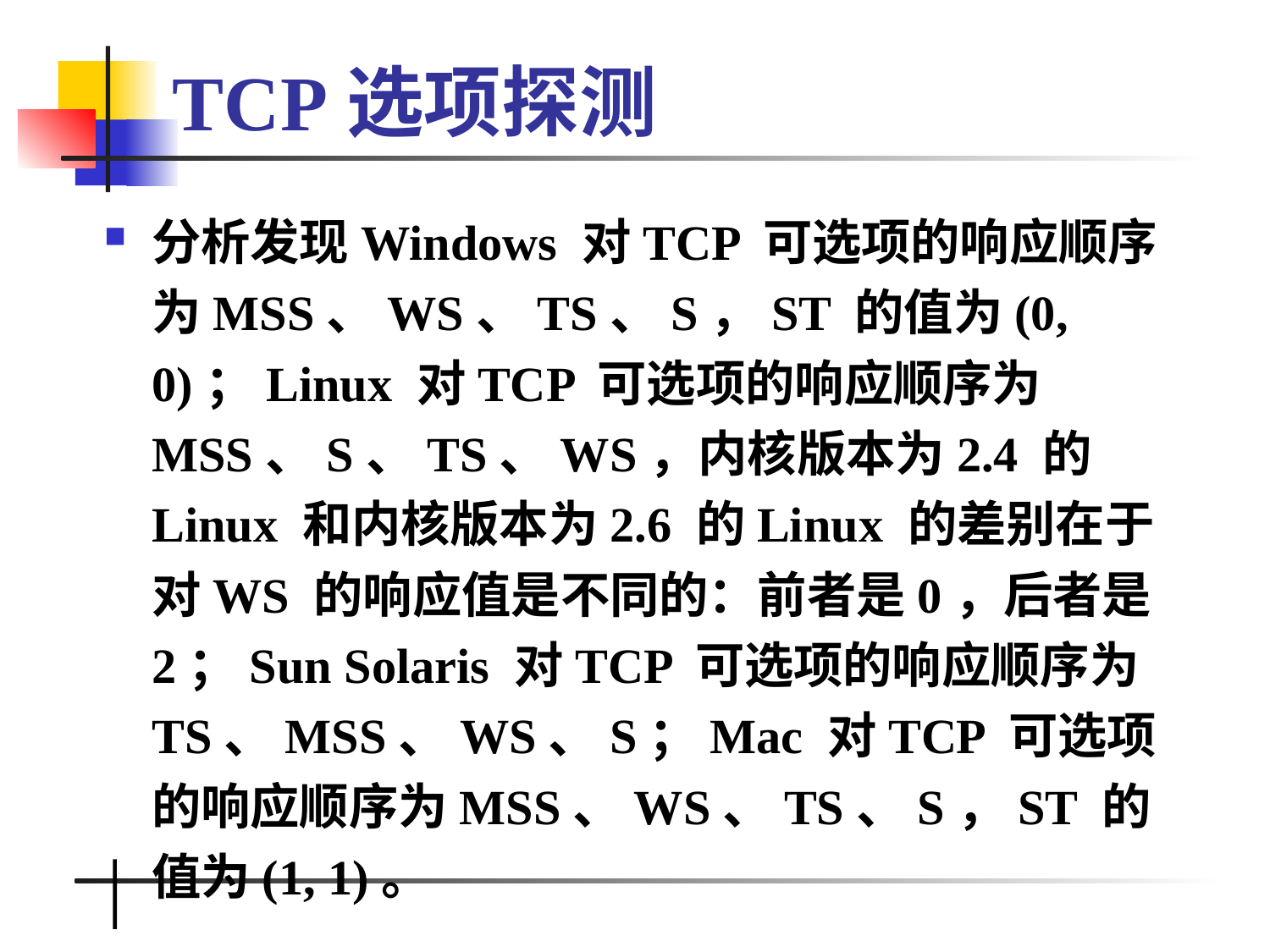

# TCP选项探测
分析发现Windows 对TCP 可选项的响应顺序为MSS、WS、TS、S，ST 的值为(0, 0)；Linux 对TCP 可选项的响应顺序为MSS、S、TS、WS，内核版本为2.4 的Linux 和内核版本为2.6 的Linux 的差别在于对WS 的响应值是不同的：前者是0，后者是2；Sun Solaris 对TCP 可选项的响应顺序为TS、MSS、WS、S；Mac 对TCP 可选项的响应顺序为MSS、WS、TS、S，ST 的值为(1, 1)。